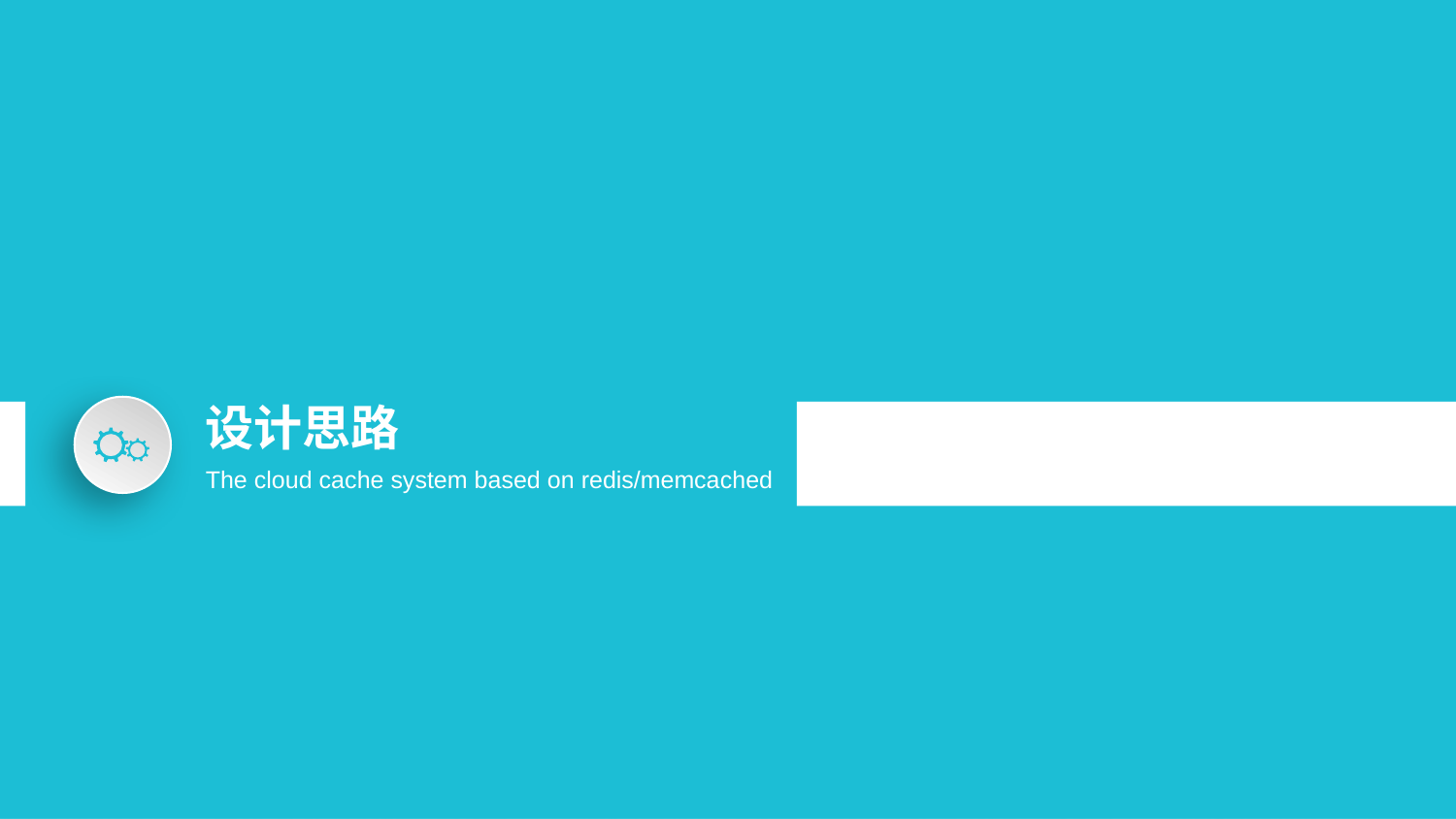

设计思路

The cloud cache system based on redis/memcached
7